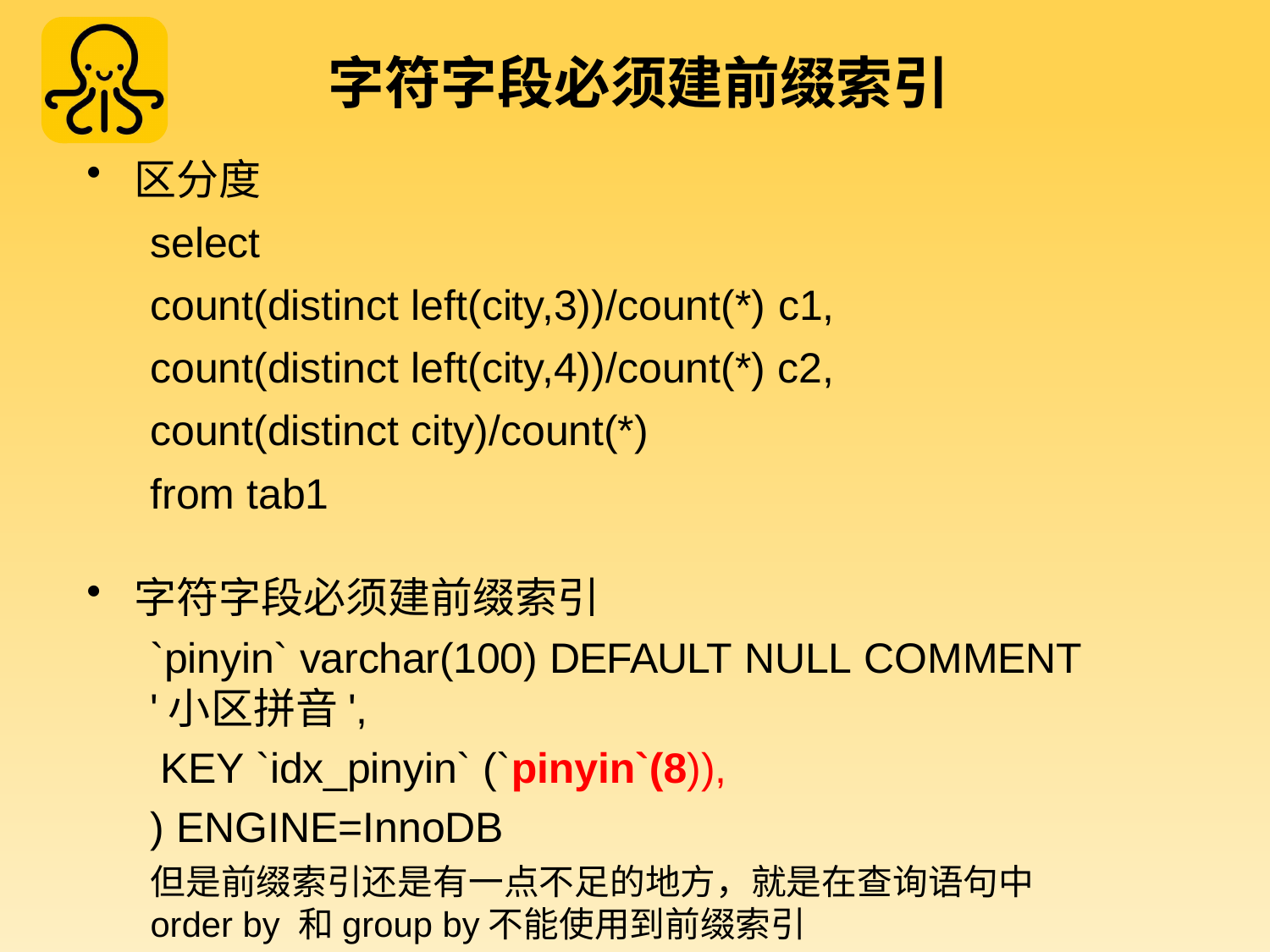

# 字符字段必须建前缀索引
区分度
select
count(distinct left(city,3))/count(*) c1,
count(distinct left(city,4))/count(*) c2,
count(distinct city)/count(*)
from tab1
字符字段必须建前缀索引
`pinyin` varchar(100) DEFAULT NULL COMMENT '小区拼音',
KEY `idx_pinyin` (`pinyin`(8)),
) ENGINE=InnoDB
但是前缀索引还是有一点不足的地方，就是在查询语句中order by 和group by不能使用到前缀索引